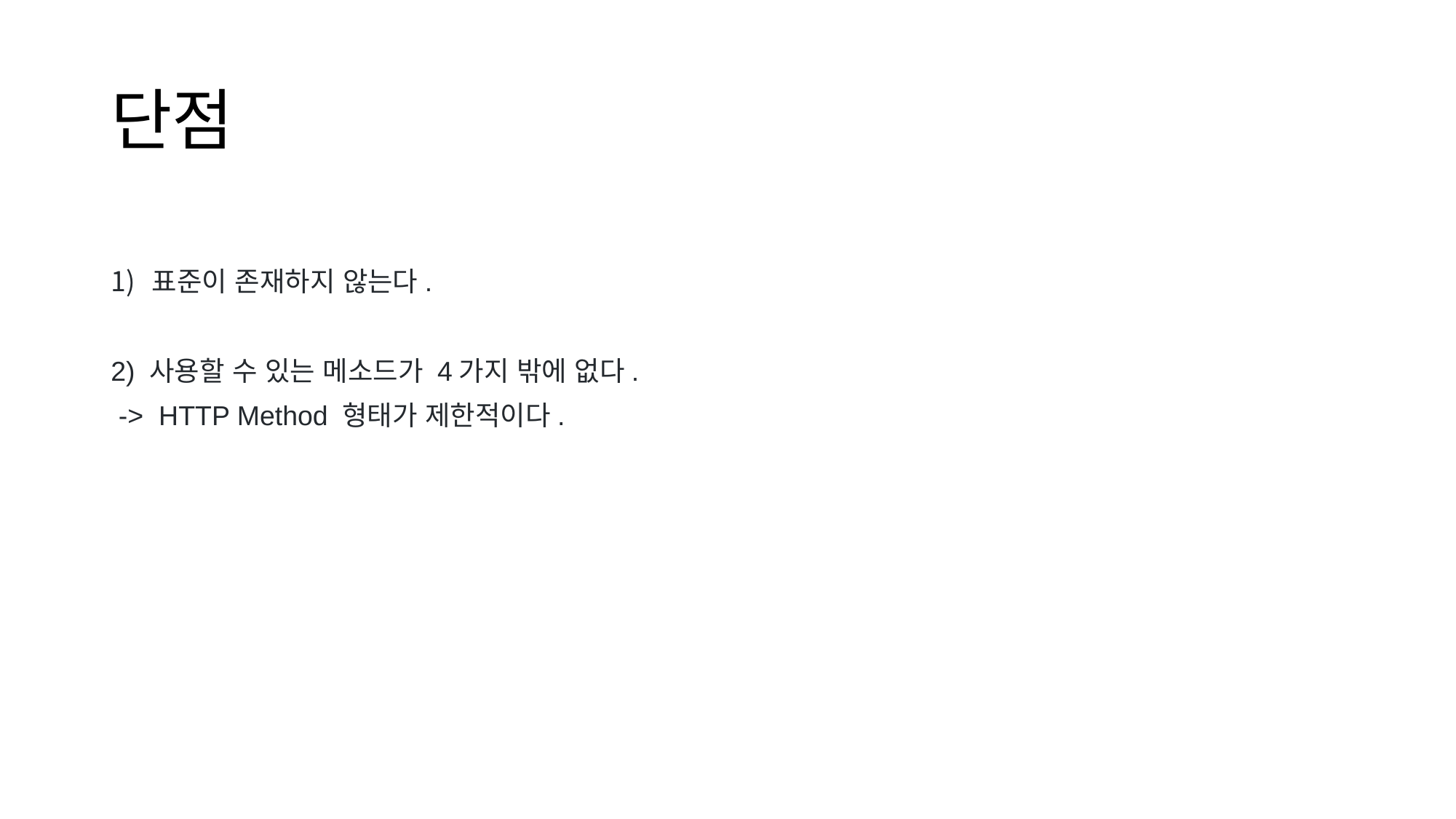

# 단점

표준이 존재하지 않는다.

2) 사용할 수 있는 메소드가 4가지 밖에 없다.
 ->  HTTP Method 형태가 제한적이다.